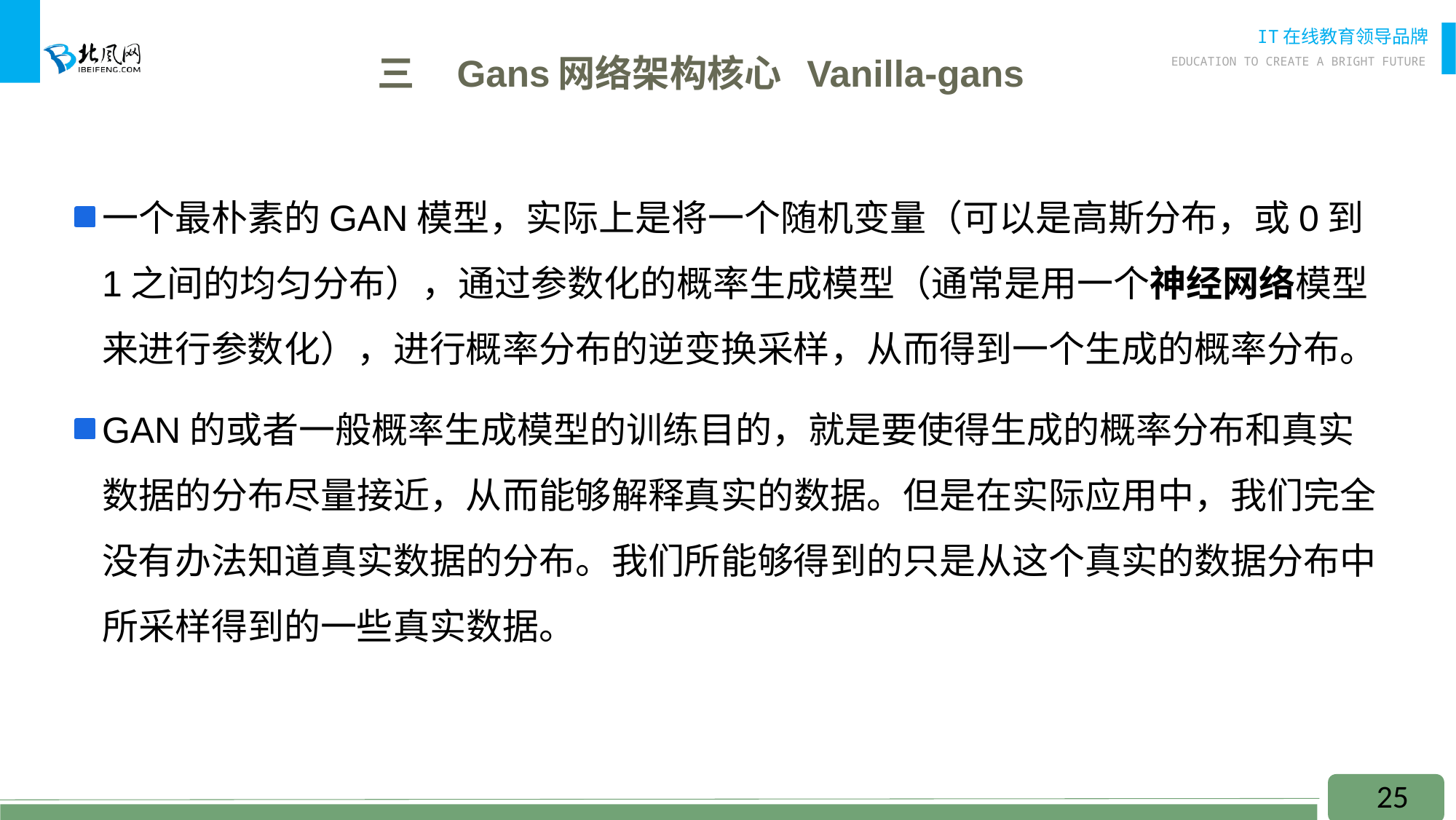

三    Gans网络架构核心  Vanilla-gans
一个最朴素的GAN模型，实际上是将一个随机变量（可以是高斯分布，或0到1之间的均匀分布），通过参数化的概率生成模型（通常是用一个神经网络模型来进行参数化），进行概率分布的逆变换采样，从而得到一个生成的概率分布。
GAN的或者一般概率生成模型的训练目的，就是要使得生成的概率分布和真实数据的分布尽量接近，从而能够解释真实的数据。但是在实际应用中，我们完全没有办法知道真实数据的分布。我们所能够得到的只是从这个真实的数据分布中所采样得到的一些真实数据。